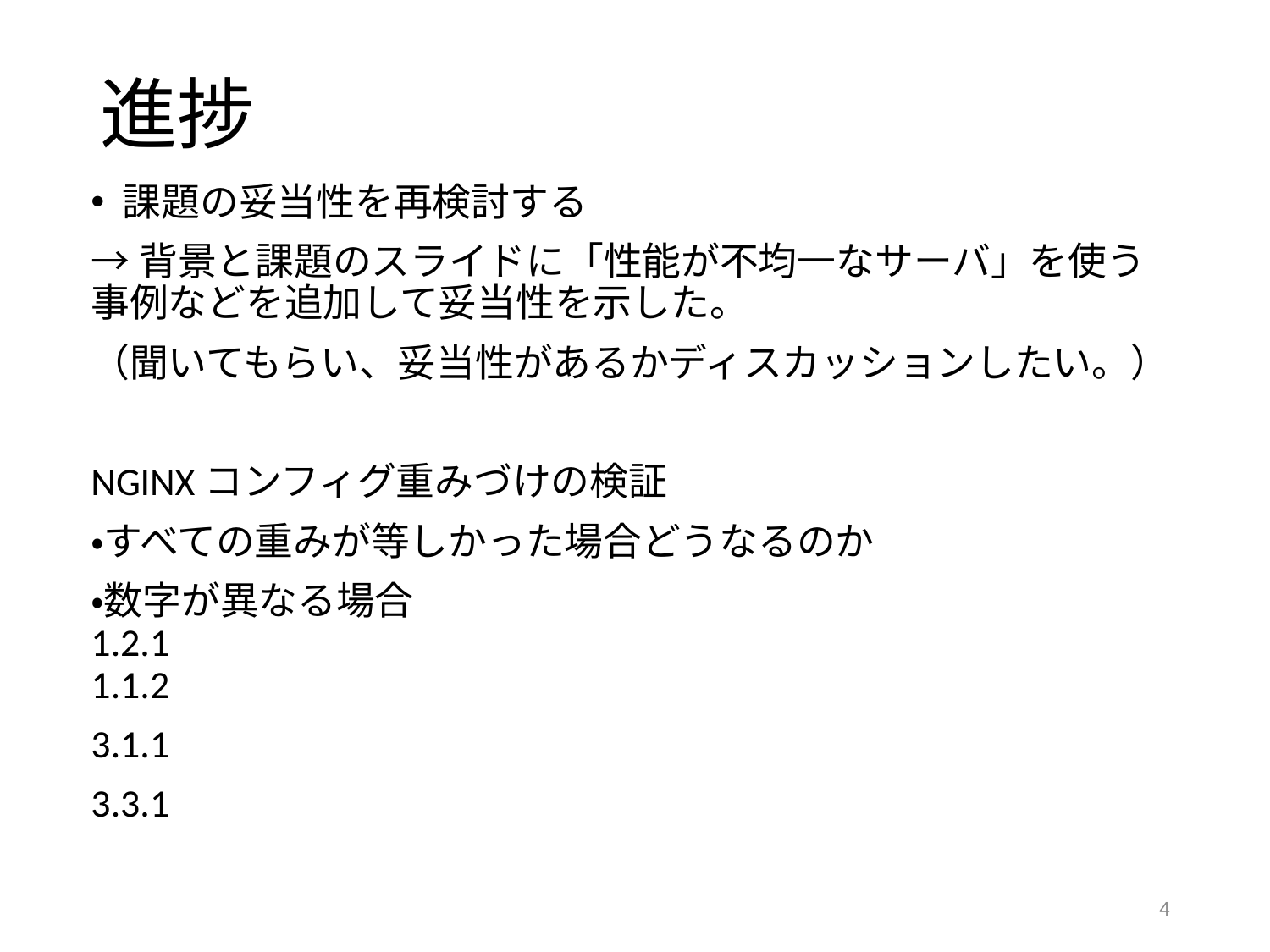

# 進捗
課題の妥当性を再検討する
→背景と課題のスライドに「性能が不均一なサーバ」を使う事例などを追加して妥当性を示した。
（聞いてもらい、妥当性があるかディスカッションしたい。）

NGINXコンフィグ重みづけの検証
・すべての重みが等しかった場合どうなるのか
・数字が異なる場合
1.2.1
1.1.2
3.1.1
3.3.1

4